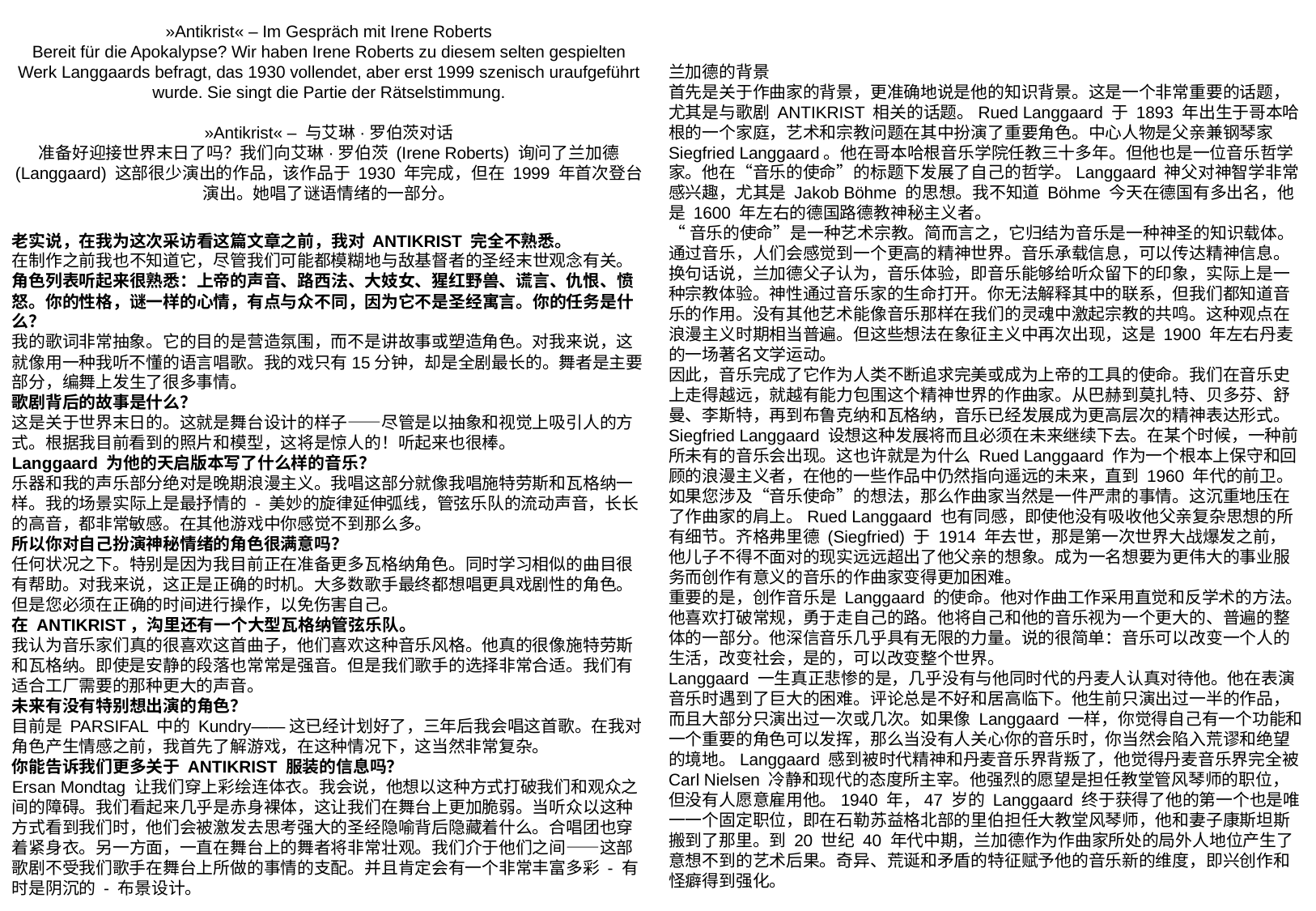

»Antikrist« – Im Gespräch mit Irene Roberts
Bereit für die Apokalypse? Wir haben Irene Roberts zu diesem selten gespielten Werk Langgaards befragt, das 1930 vollendet, aber erst 1999 szenisch uraufgeführt wurde. Sie singt die Partie der Rätselstimmung.

»Antikrist« – 与艾琳·罗伯茨对话
准备好迎接世界末日了吗？我们向艾琳·罗伯茨 (Irene Roberts) 询问了兰加德 (Langgaard) 这部很少演出的作品，该作品于 1930 年完成，但在 1999 年首次登台演出。她唱了谜语情绪的一部分。

兰加德的背景
首先是关于作曲家的背景，更准确地说是他的知识背景。这是一个非常重要的话题，尤其是与歌剧 ANTIKRIST 相关的话题。Rued Langgaard 于 1893 年出生于哥本哈根的一个家庭，艺术和宗教问题在其中扮演了重要角色。中心人物是父亲兼钢琴家 Siegfried Langgaard。他在哥本哈根音乐学院任教三十多年。但他也是一位音乐哲学家。他在“音乐的使命”的标题下发展了自己的哲学。Langgaard 神父对神智学非常感兴趣，尤其是 Jakob Böhme 的思想。我不知道 Böhme 今天在德国有多出名，他是 1600 年左右的德国路德教神秘主义者。
“音乐的使命”是一种艺术宗教。简而言之，它归结为音乐是一种神圣的知识载体。通过音乐，人们会感觉到一个更高的精神世界。音乐承载信息，可以传达精神信息。
换句话说，兰加德父子认为，音乐体验，即音乐能够给听众留下的印象，实际上是一种宗教体验。神性通过音乐家的生命打开。你无法解释其中的联系，但我们都知道音乐的作用。没有其他艺术能像音乐那样在我们的灵魂中激起宗教的共鸣。这种观点在浪漫主义时期相当普遍。但这些想法在象征主义中再次出现，这是 1900 年左右丹麦的一场著名文学运动。
因此，音乐完成了它作为人类不断追求完美或成为上帝的工具的使命。我们在音乐史上走得越远，就越有能力包围这个精神世界的作曲家。从巴赫到莫扎特、贝多芬、舒曼、李斯特，再到布鲁克纳和瓦格纳，音乐已经发展成为更高层次的精神表达形式。Siegfried Langgaard 设想这种发展将而且必须在未来继续下去。在某个时候，一种前所未有的音乐会出现。这也许就是为什么 Rued Langgaard 作为一个根本上保守和回顾的浪漫主义者，在他的一些作品中仍然指向遥远的未来，直到 1960 年代的前卫。
如果您涉及“音乐使命”的想法，那么作曲家当然是一件严肃的事情。这沉重地压在了作曲家的肩上。Rued Langgaard 也有同感，即使他没有吸收他父亲复杂思想的所有细节。齐格弗里德 (Siegfried) 于 1914 年去世，那是第一次世界大战爆发之前，他儿子不得不面对的现实远远超出了他父亲的想象。成为一名想要为更伟大的事业服务而创作有意义的音乐的作曲家变得更加困难。
重要的是，创作音乐是 Langgaard 的使命。他对作曲工作采用直觉和反学术的方法。他喜欢打破常规，勇于走自己的路。他将自己和他的音乐视为一个更大的、普遍的整体的一部分。他深信音乐几乎具有无限的力量。说的很简单：音乐可以改变一个人的生活，改变社会，是的，可以改变整个世界。
Langgaard 一生真正悲惨的是，几乎没有与他同时代的丹麦人认真对待他。他在表演音乐时遇到了巨大的困难。评论总是不好和居高临下。他生前只演出过一半的作品，而且大部分只演出过一次或几次。如果像 Langgaard 一样，你觉得自己有一个功能和一个重要的角色可以发挥，那么当没有人关心你的音乐时，你当然会陷入荒谬和绝望的境地。Langgaard 感到被时代精神和丹麦音乐界背叛了，他觉得丹麦音乐界完全被 Carl Nielsen 冷静和现代的态度所主宰。他强烈的愿望是担任教堂管风琴师的职位，但没有人愿意雇用他。1940 年，47 岁的 Langgaard 终于获得了他的第一个也是唯一一个固定职位，即在石勒苏益格北部的里伯担任大教堂风琴师，他和妻子康斯坦斯搬到了那里。到 20 世纪 40 年代中期，兰加德作为作曲家所处的局外人地位产生了意想不到的艺术后果。奇异、荒诞和矛盾的特征赋予他的音乐新的维度，即兴创作和怪癖得到强化。
老实说，在我为这次采访看这篇文章之前，我对 ANTIKRIST 完全不熟悉。
在制作之前我也不知道它，尽管我们可能都模糊地与敌基督者的圣经末世观念有关。
角色列表听起来很熟悉：上帝的声音、路西法、大妓女、猩红野兽、谎言、仇恨、愤怒。你的性格，谜一样的心情，有点与众不同，因为它不是圣经寓言。你的任务是什么？
我的歌词非常抽象。它的目的是营造氛围，而不是讲故事或塑造角色。对我来说，这就像用一种我听不懂的语言唱歌。我的戏只有15分钟，却是全剧最长的。舞者是主要部分，编舞上发生了很多事情。
歌剧背后的故事是什么？
这是关于世界末日的。这就是舞台设计的样子——尽管是以抽象和视觉上吸引人的方式。根据我目前看到的照片和模型，这将是惊人的！听起来也很棒。
Langgaard 为他的天启版本写了什么样的音乐？
乐器和我的声乐部分绝对是晚期浪漫主义。我唱这部分就像我唱施特劳斯和瓦格纳一样。我的场景实际上是最抒情的 - 美妙的旋律延伸弧线，管弦乐队的流动声音，长长的高音，都非常敏感。在其他游戏中你感觉不到那么多。
所以你对自己扮演神秘情绪的角色很满意吗？
任何状况之下。特别是因为我目前正在准备更多瓦格纳角色。同时学习相似的曲目很有帮助。对我来说，这正是正确的时机。大多数歌手最终都想唱更具戏剧性的角色。但是您必须在正确的时间进行操作，以免伤害自己。
在 ANTIKRIST，沟里还有一个大型瓦格纳管弦乐队。
我认为音乐家们真的很喜欢这首曲子，他们喜欢这种音乐风格。他真的很像施特劳斯和瓦格纳。即使是安静的段落也常常是强音。但是我们歌手的选择非常合适。我们有适合工厂需要的那种更大的声音。
未来有没有特别想出演的角色？
目前是 PARSIFAL 中的 Kundry——这已经计划好了，三年后我会唱这首歌。在我对角色产生情感之前，我首先了解游戏，在这种情况下，这当然非常复杂。
你能告诉我们更多关于 ANTIKRIST 服装的信息吗？
Ersan Mondtag 让我们穿上彩绘连体衣。我会说，他想以这种方式打破我们和观众之间的障碍。我们看起来几乎是赤身裸体，这让我们在舞台上更加脆弱。当听众以这种方式看到我们时，他们会被激发去思考强大的圣经隐喻背后隐藏着什么。合唱团也穿着紧身衣。另一方面，一直在舞台上的舞者将非常壮观。我们介于他们之间——这部歌剧不受我们歌手在舞台上所做的事情的支配。并且肯定会有一个非常丰富多彩 - 有时是阴沉的 - 布景设计。